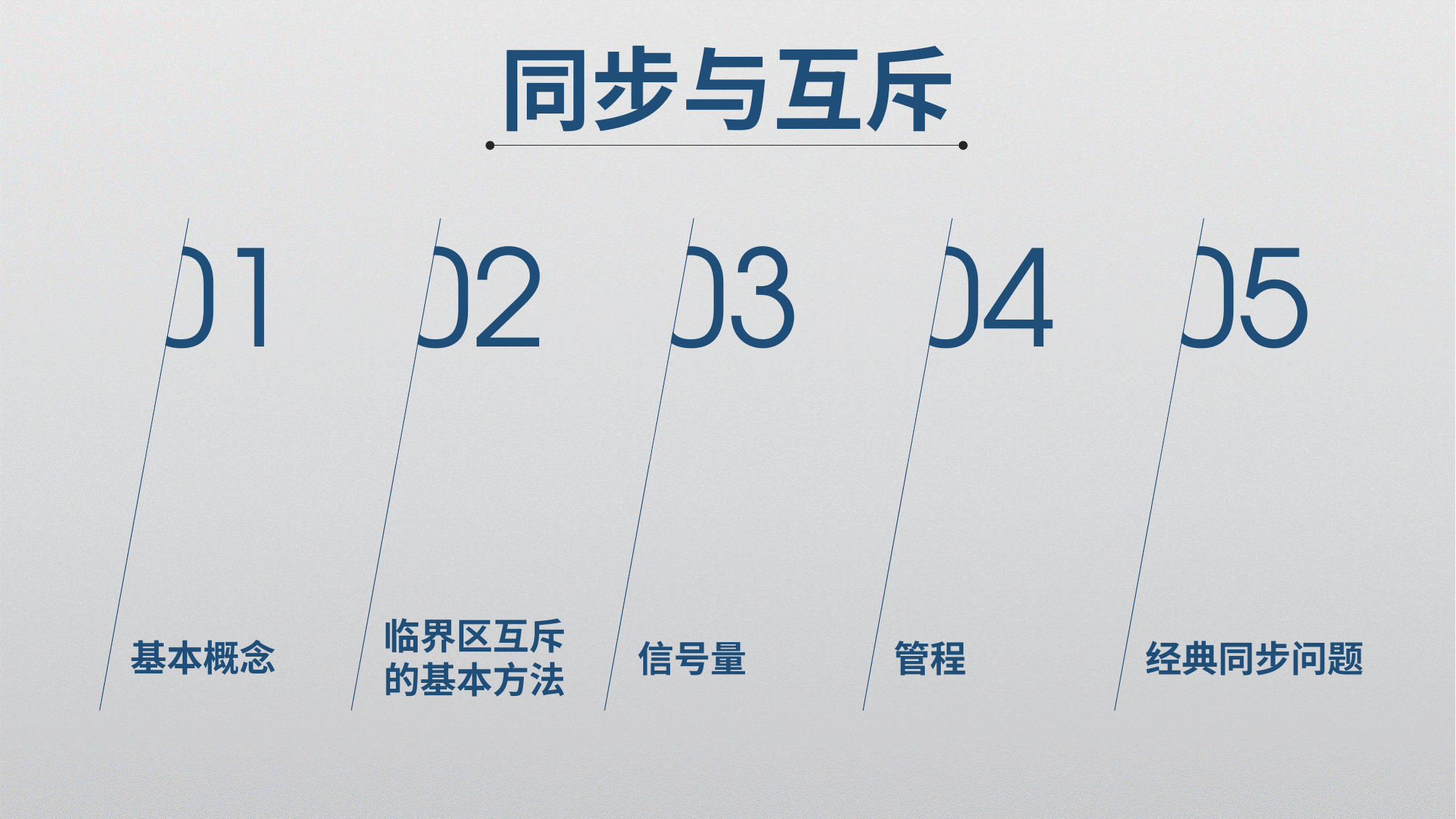

同步与互斥

01
02
03
04
05
临界区互斥的基本方法
基本概念
经典同步问题
管程
信号量